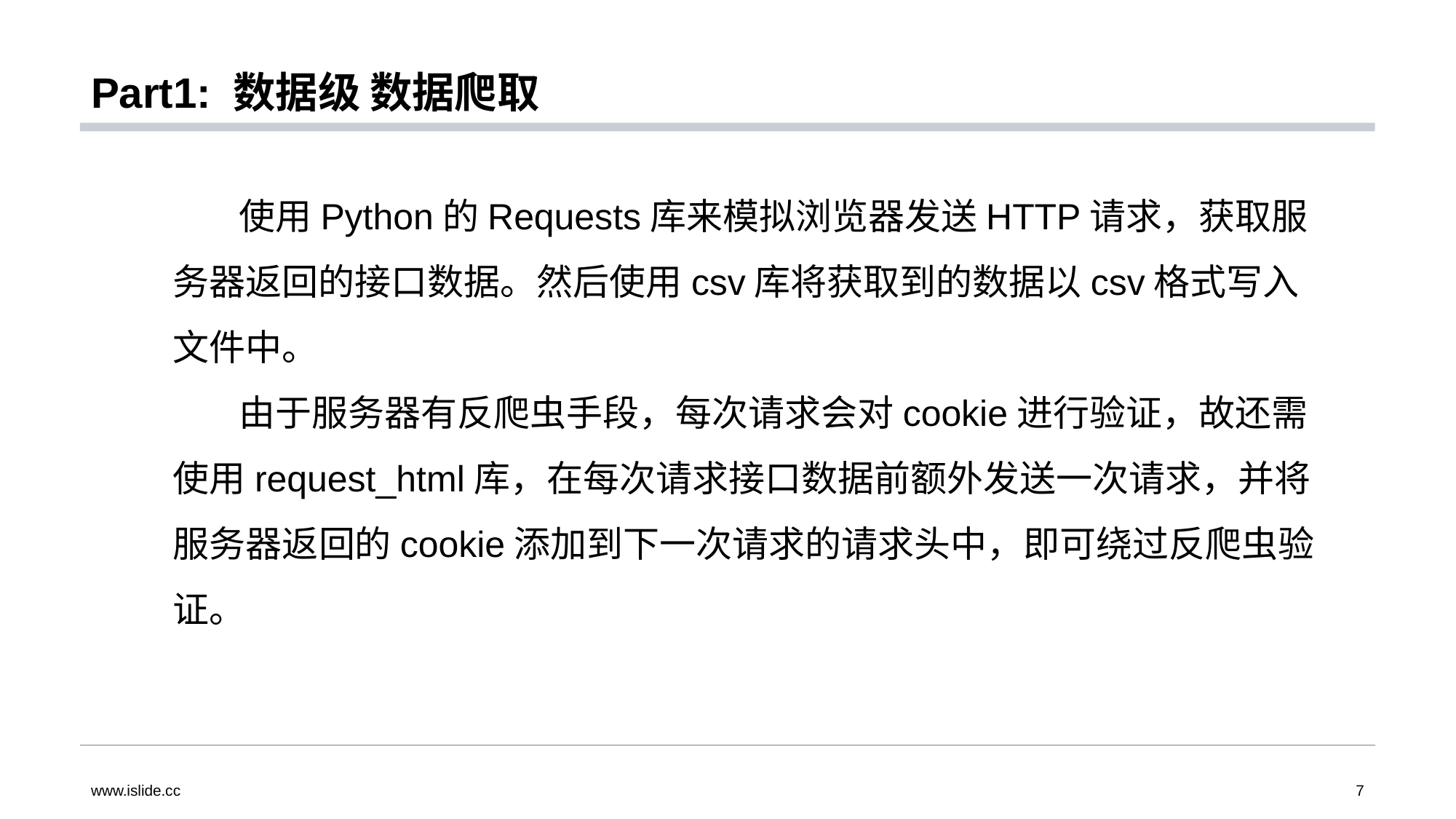

# Part1: 数据级 数据爬取
       使用Python的Requests库来模拟浏览器发送HTTP请求，获取服务器返回的接口数据。然后使用csv库将获取到的数据以csv格式写入文件中。
       由于服务器有反爬虫手段，每次请求会对cookie进行验证，故还需使用request_html库，在每次请求接口数据前额外发送一次请求，并将服务器返回的cookie添加到下一次请求的请求头中，即可绕过反爬虫验证。
www.islide.cc
7